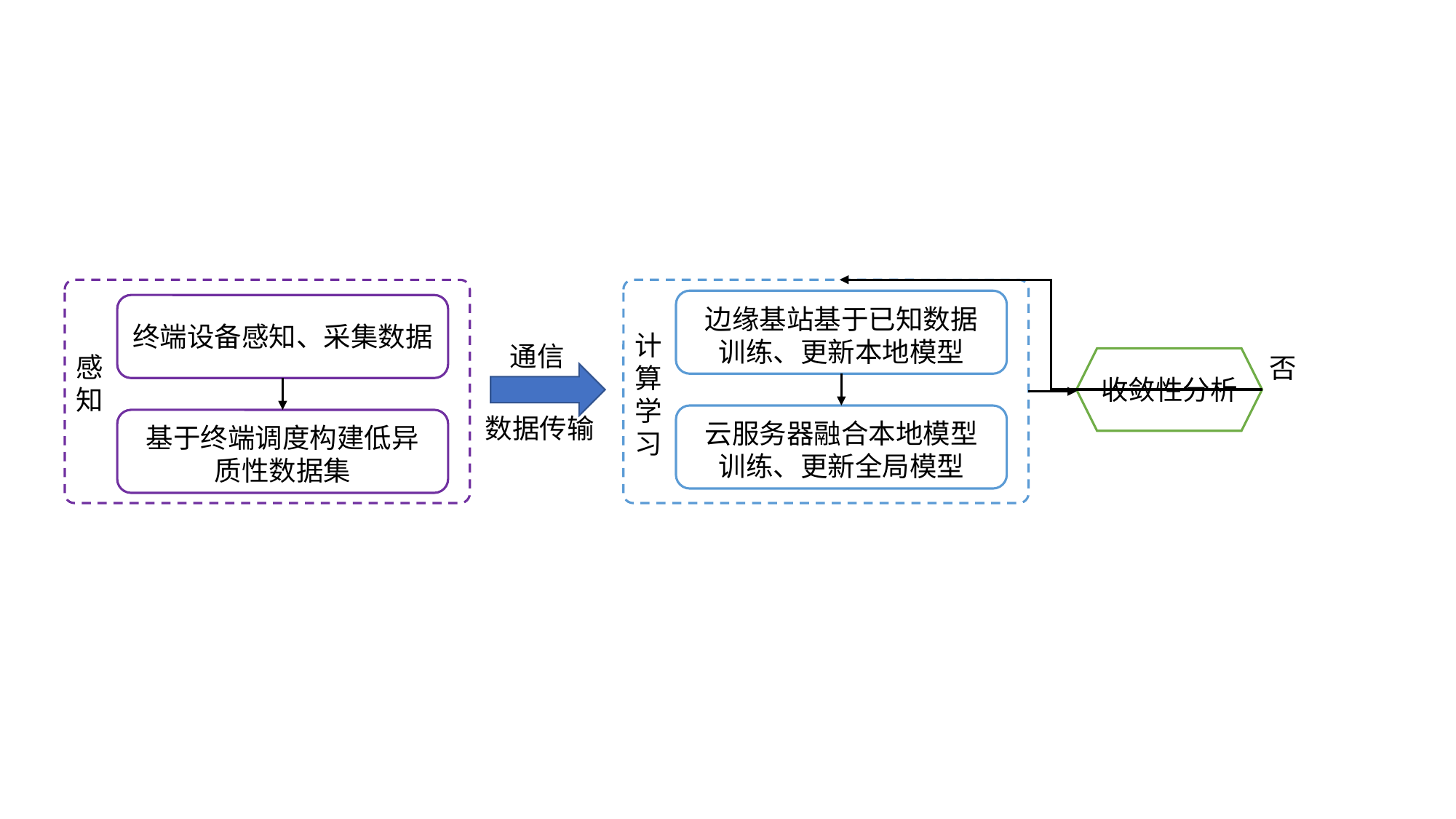

边缘基站基于已知数据训练、更新本地模型
终端设备感知、采集数据
计算学习

通信
感知
否

收敛性分析

数据传输

云服务器融合本地模型训练、更新全局模型
基于终端调度构建低异质性数据集